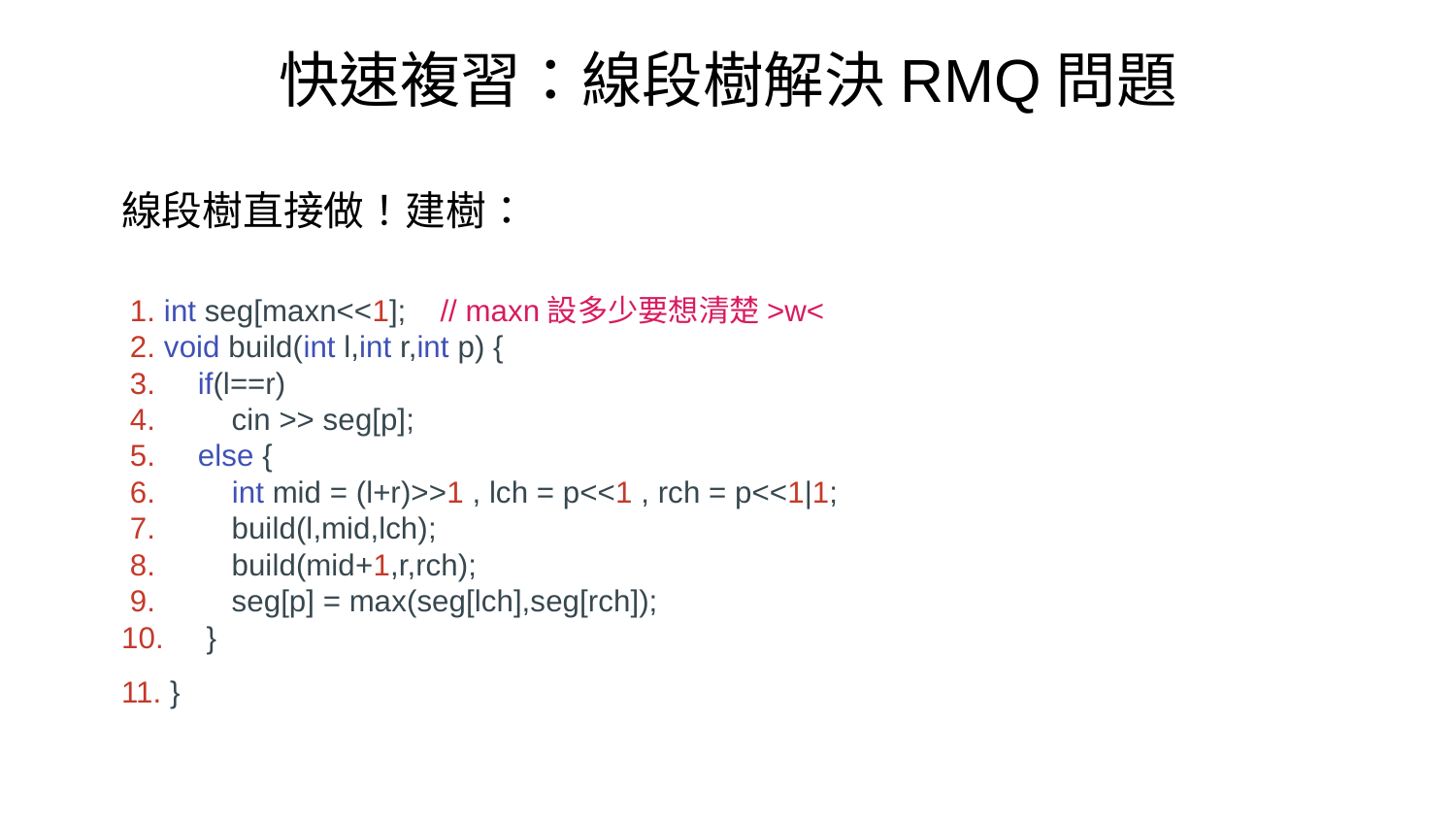

快速複習：線段樹解決RMQ問題
線段樹直接做！建樹：
 1. int seg[maxn<<1];    // maxn設多少要想清楚>w<
 2. void build(int l,int r,int p) {
 3.     if(l==r)
 4.         cin >> seg[p];
 5.     else {
 6.         int mid = (l+r)>>1 , lch = p<<1 , rch = p<<1|1;
 7.         build(l,mid,lch);
 8.         build(mid+1,r,rch);
 9.         seg[p] = max(seg[lch],seg[rch]);
10.     }
11. }